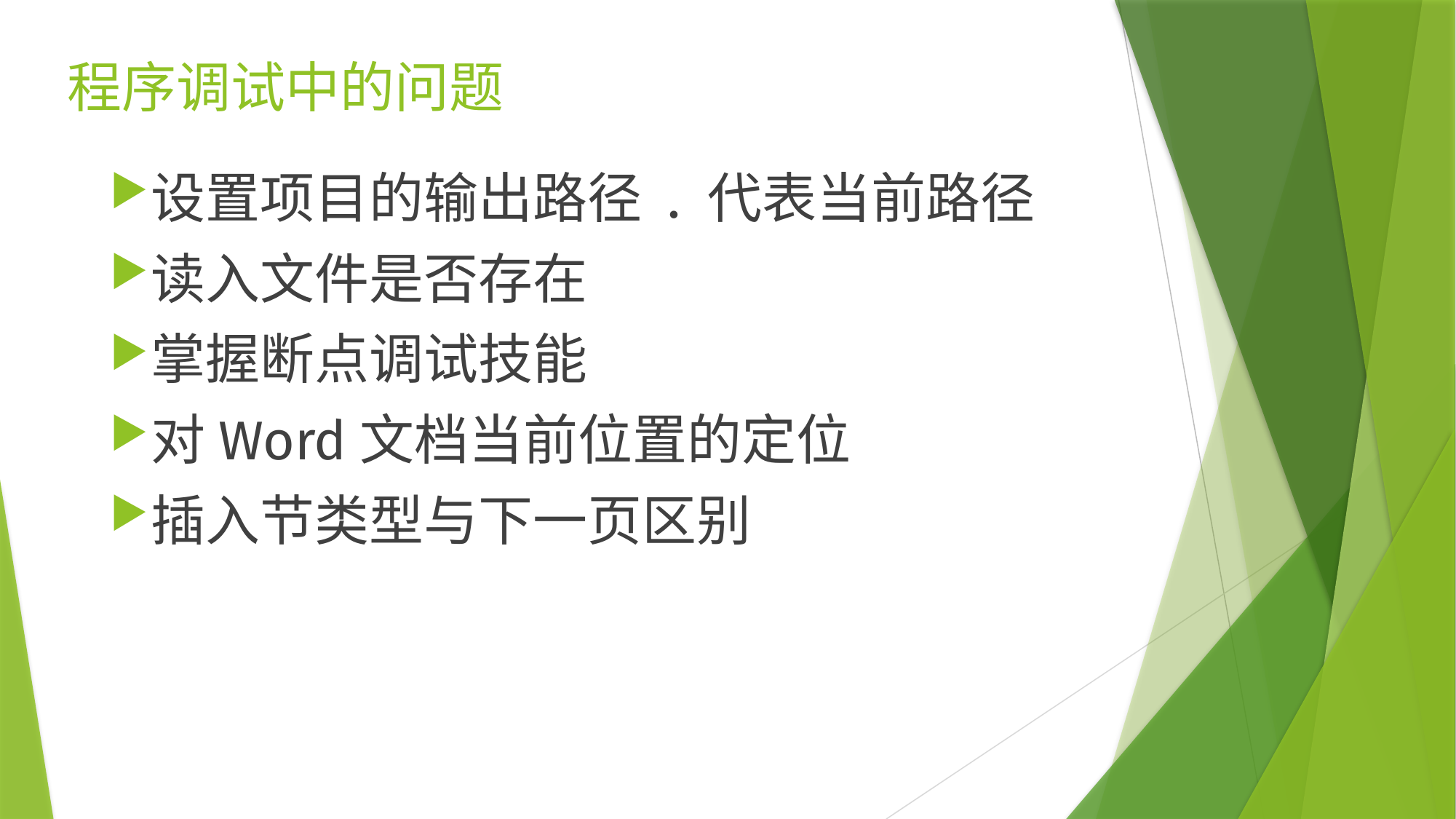

# 程序调试中的问题
设置项目的输出路径 . 代表当前路径
读入文件是否存在
掌握断点调试技能
对Word文档当前位置的定位
插入节类型与下一页区别